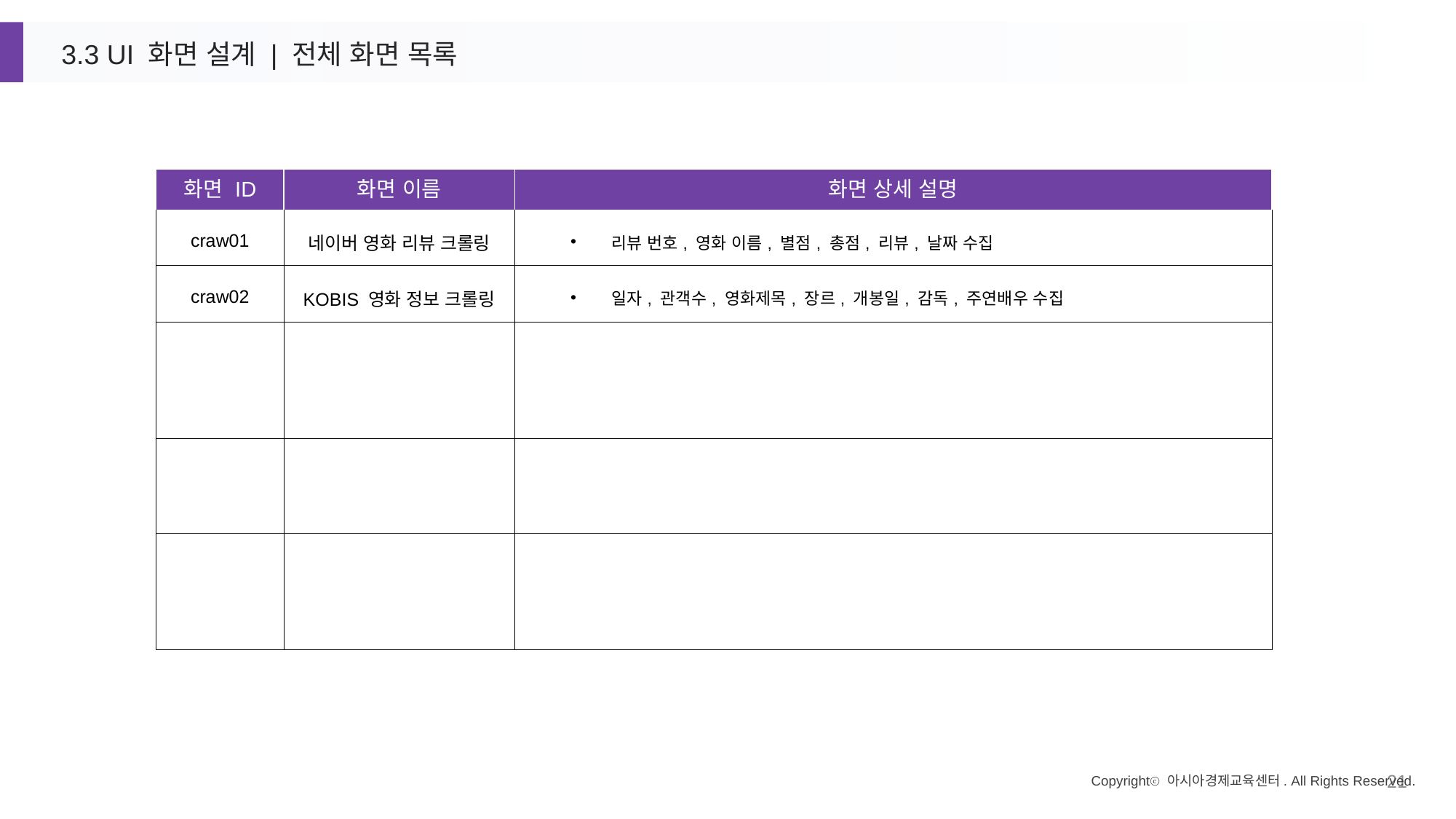

3.3 UI 화면 설계 | 전체 화면 목록
| 화면 ID | 화면 이름 | 화면 상세 설명 |
| --- | --- | --- |
| craw01 | 네이버 영화 리뷰 크롤링 | 리뷰 번호, 영화 이름, 별점, 총점, 리뷰, 날짜 수집 |
| craw02 | KOBIS 영화 정보 크롤링 | 일자, 관객수, 영화제목, 장르, 개봉일, 감독, 주연배우 수집 |
|  |  |  |
|  |  |  |
|  |  |  |
Copyrightⓒ 아시아경제교육센터. All Rights Reserved.